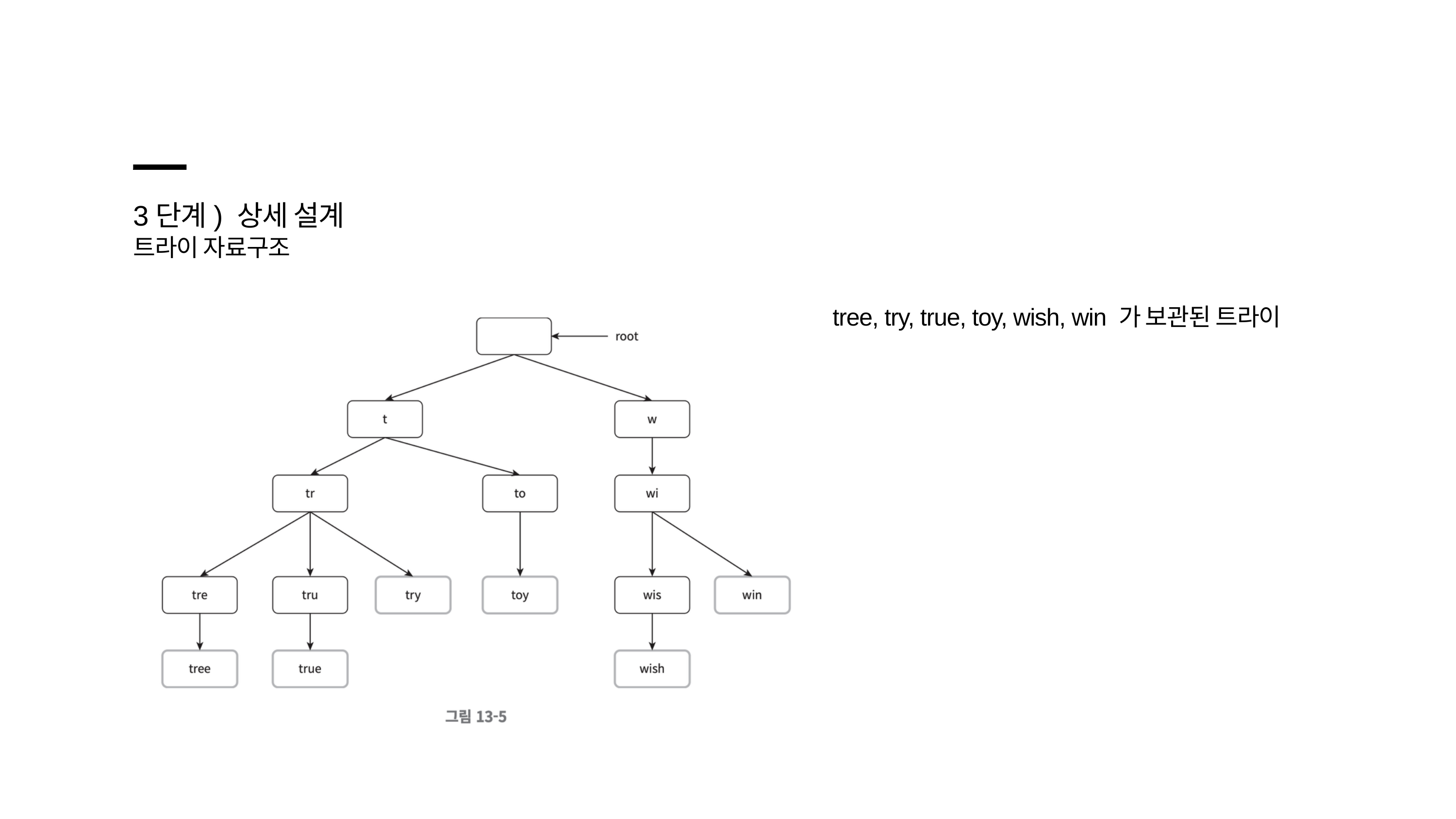

3단계) 상세 설계
트라이 자료구조
 tree, try, true, toy, wish, win 가 보관된 트라이